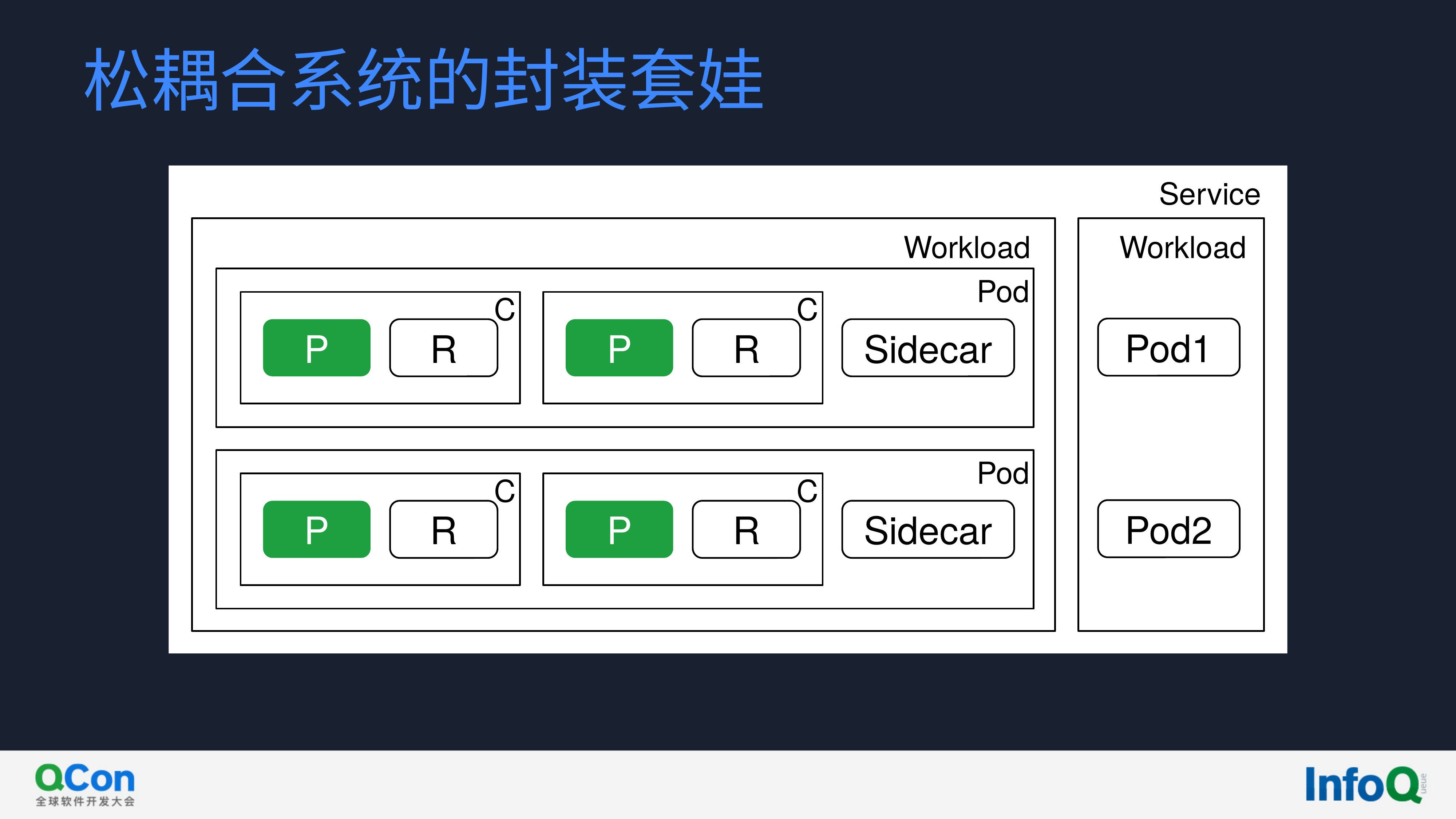

松耦合系统的封装套娃

Service

Workload
Workload

Pod

C
P
R

C
P
R
Sidecar
Pod1

Pod

C
P
R

C
P
R
Pod2
Sidecar